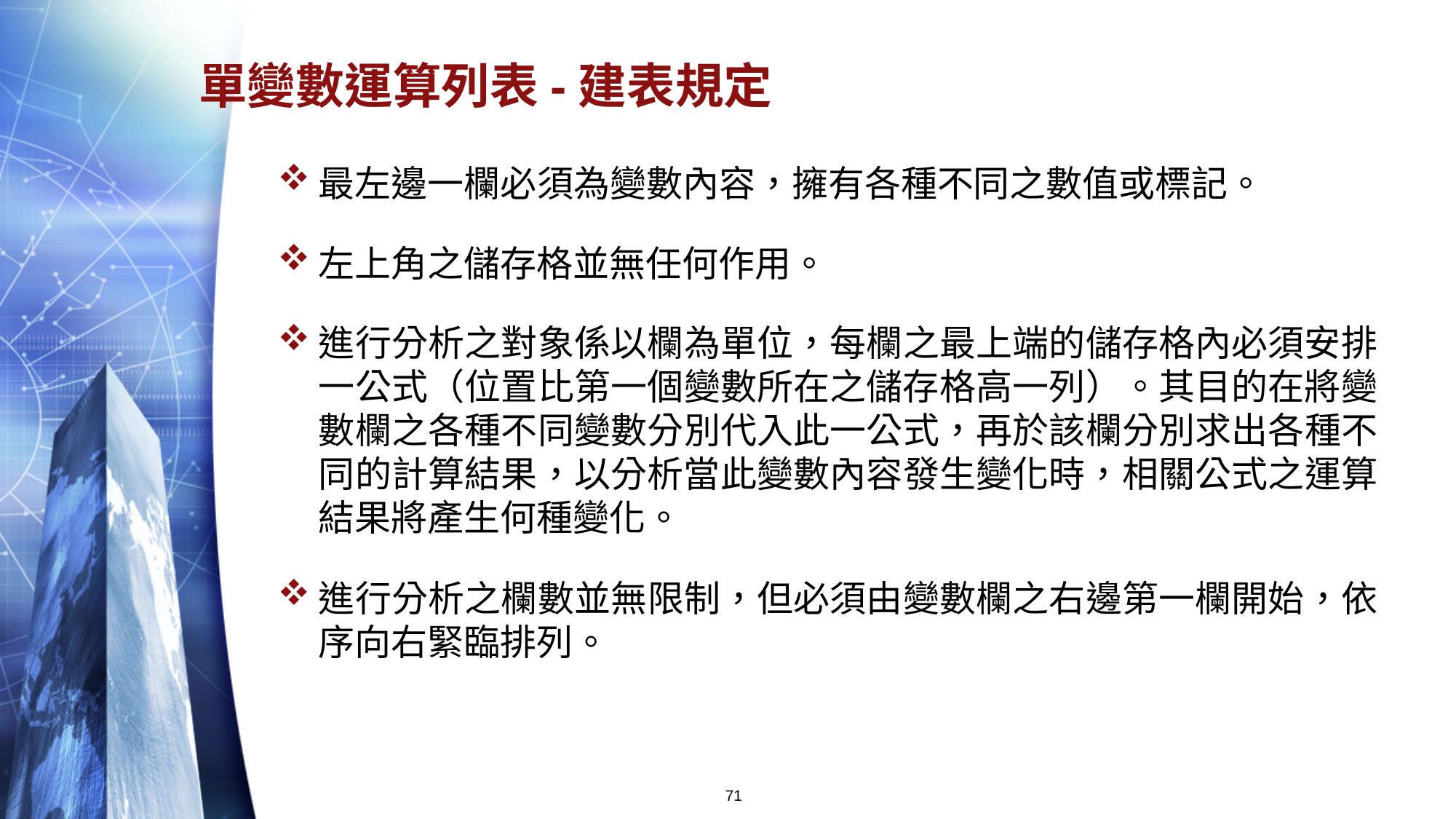

# 單變數運算列表-建表規定
最左邊一欄必須為變數內容，擁有各種不同之數值或標記。
左上角之儲存格並無任何作用。
進行分析之對象係以欄為單位，每欄之最上端的儲存格內必須安排一公式（位置比第一個變數所在之儲存格高一列）。其目的在將變數欄之各種不同變數分別代入此一公式，再於該欄分別求出各種不同的計算結果，以分析當此變數內容發生變化時，相關公式之運算結果將產生何種變化。
進行分析之欄數並無限制，但必須由變數欄之右邊第一欄開始，依序向右緊臨排列。
71